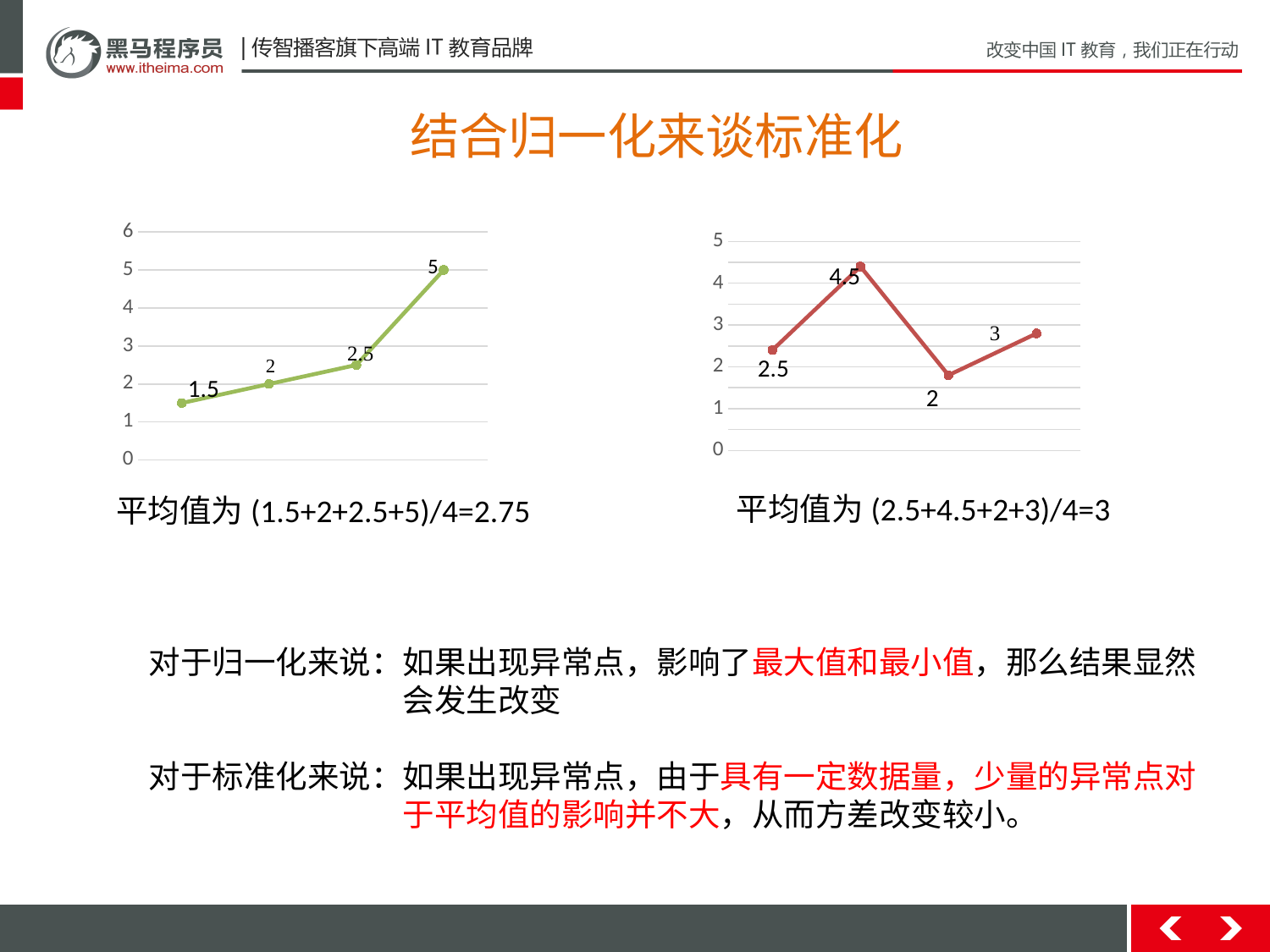

结合归一化来谈标准化

### Chart

| Category | 系列 3 |
|---|---|
| 类别 1 | 1.5 |
| 类别 2 | 2.0 |
| 类别 3 | 2.5 |
| 类别 4 | 5.0 |

### Chart

| Category | 系列 2 |
|---|---|
| 类别 1 | 2.4 |
| 类别 2 | 4.4 |
| 类别 3 | 1.8 |
| 类别 4 | 2.8 |
5
4.5
2.5
1.5
2
平均值为(2.5+4.5+2+3)/4=3
平均值为(1.5+2+2.5+5)/4=2.75
对于归一化来说：如果出现异常点，影响了最大值和最小值，那么结果显然
		会发生改变

对于标准化来说：如果出现异常点，由于具有一定数据量，少量的异常点对
		于平均值的影响并不大，从而方差改变较小。